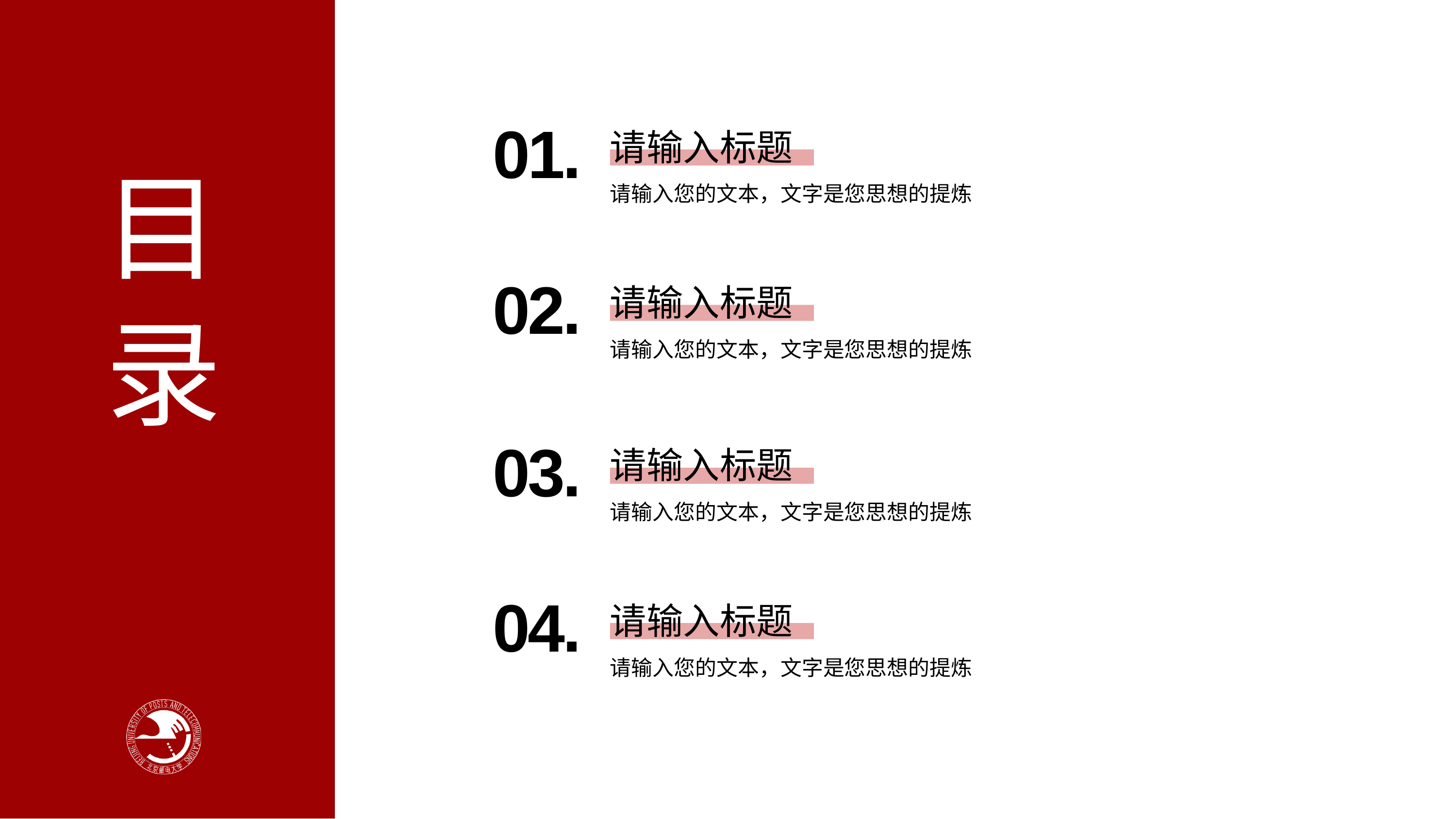

01.
请输入标题
目录

请输入您的文本，文字是您思想的提炼
02.
请输入标题

请输入您的文本，文字是您思想的提炼
03.
请输入标题

请输入您的文本，文字是您思想的提炼
04.
请输入标题

请输入您的文本，文字是您思想的提炼